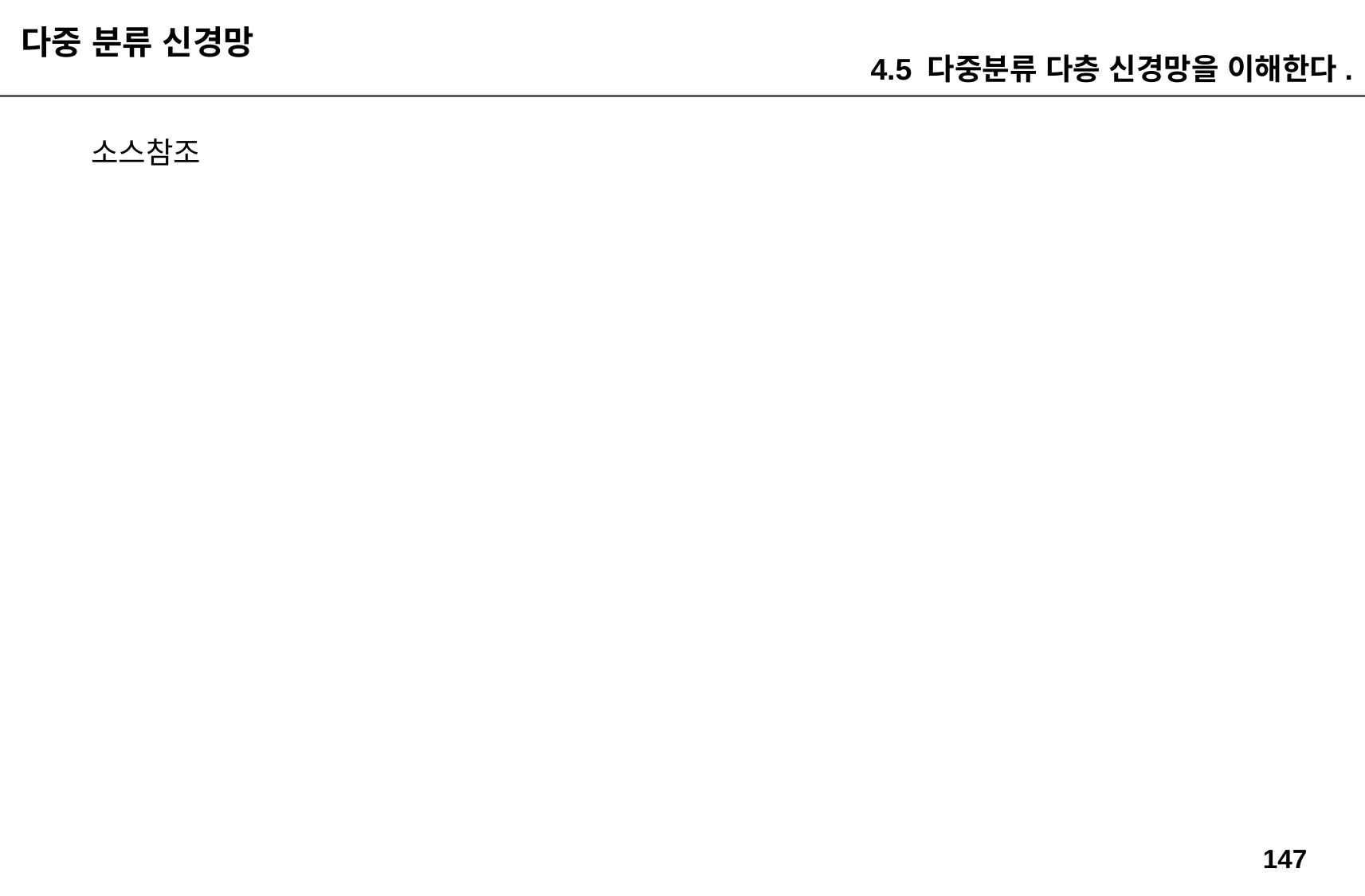

다중 분류 신경망
4.5 다중분류 다층 신경망을 이해한다.
소스참조